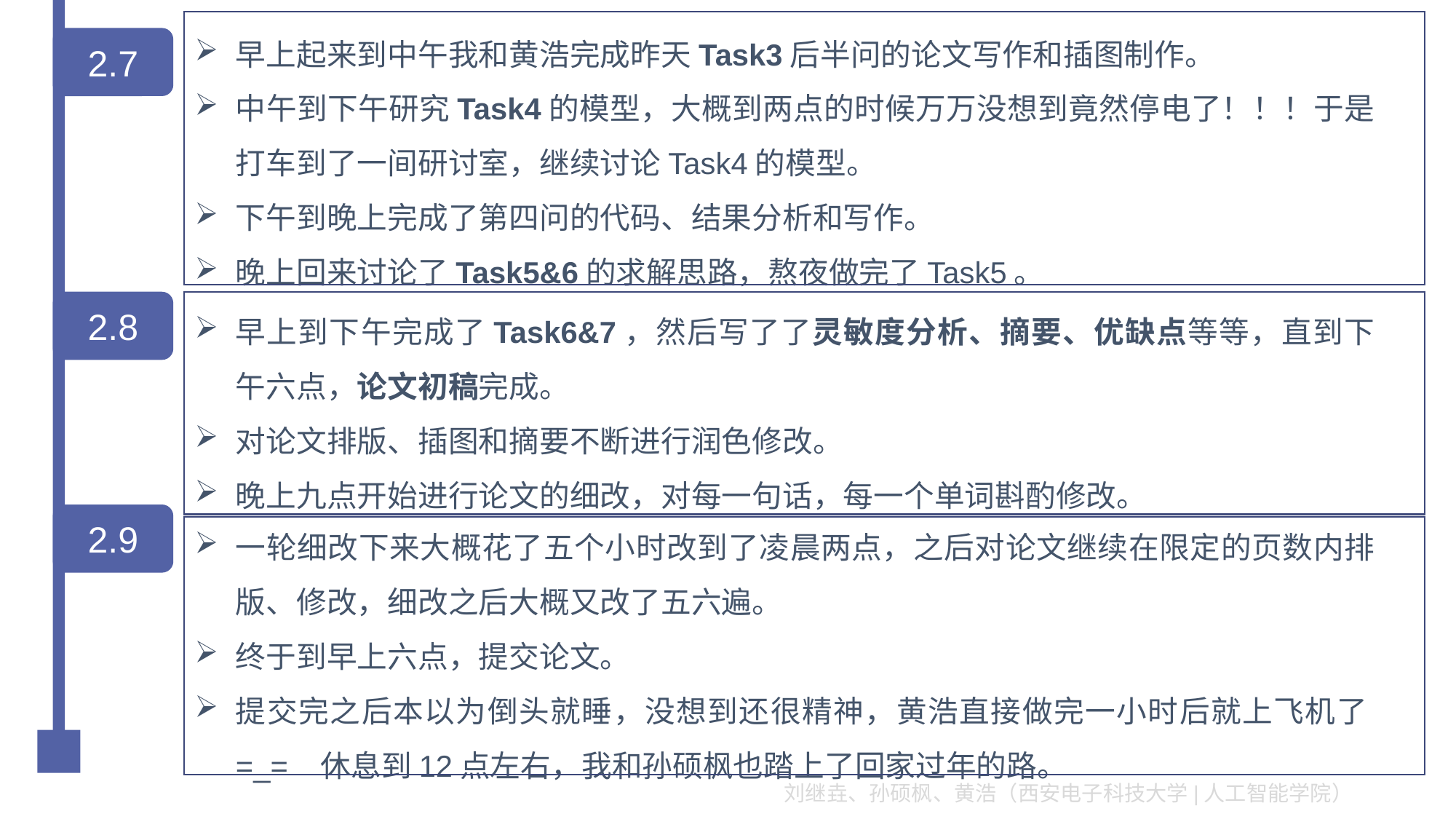

早上起来到中午我和黄浩完成昨天Task3后半问的论文写作和插图制作。
中午到下午研究Task4的模型，大概到两点的时候万万没想到竟然停电了！！！于是打车到了一间研讨室，继续讨论Task4的模型。
下午到晚上完成了第四问的代码、结果分析和写作。
晚上回来讨论了Task5&6的求解思路，熬夜做完了Task5。
2.7

早上到下午完成了Task6&7，然后写了了灵敏度分析、摘要、优缺点等等，直到下午六点，论文初稿完成。
对论文排版、插图和摘要不断进行润色修改。
晚上九点开始进行论文的细改，对每一句话，每一个单词斟酌修改。
2.8

2.9
一轮细改下来大概花了五个小时改到了凌晨两点，之后对论文继续在限定的页数内排版、修改，细改之后大概又改了五六遍。
终于到早上六点，提交论文。
提交完之后本以为倒头就睡，没想到还很精神，黄浩直接做完一小时后就上飞机了=_=   休息到12点左右，我和孙硕枫也踏上了回家过年的路。

刘继垚、孙硕枫、黄浩（西安电子科技大学|人工智能学院）